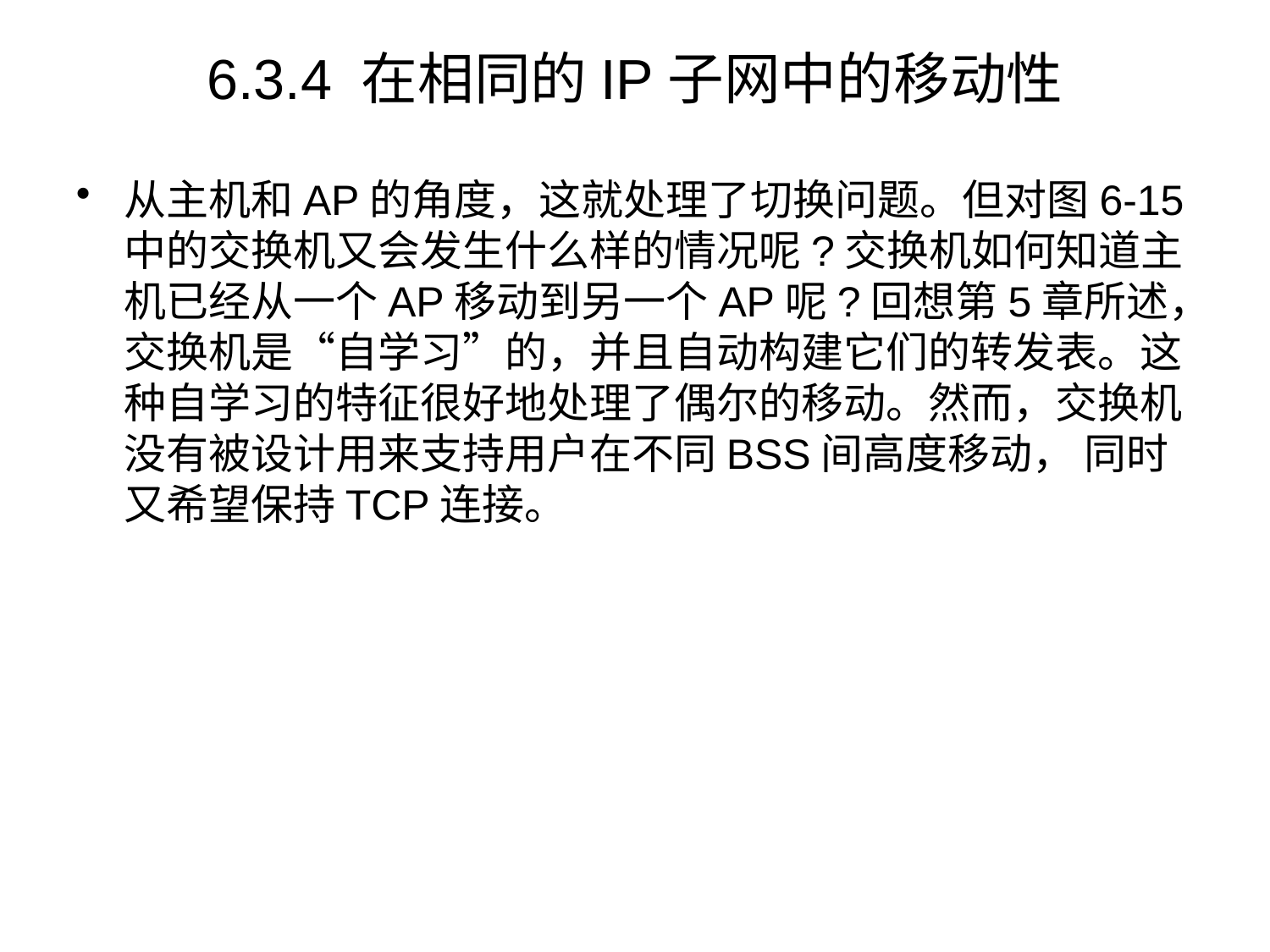

# 6.3.4 在相同的IP子网中的移动性
从主机和AP的角度，这就处理了切换问题。但对图6-15中的交换机又会发生什么样的情况呢?交换机如何知道主机已经从一个AP移动到另一个AP呢?回想第5章所述，交换机是“自学习”的，并且自动构建它们的转发表。这种自学习的特征很好地处理了偶尔的移动。然而，交换机没有被设计用来支持用户在不同BSS间高度移动， 同时又希望保持TCP连接。